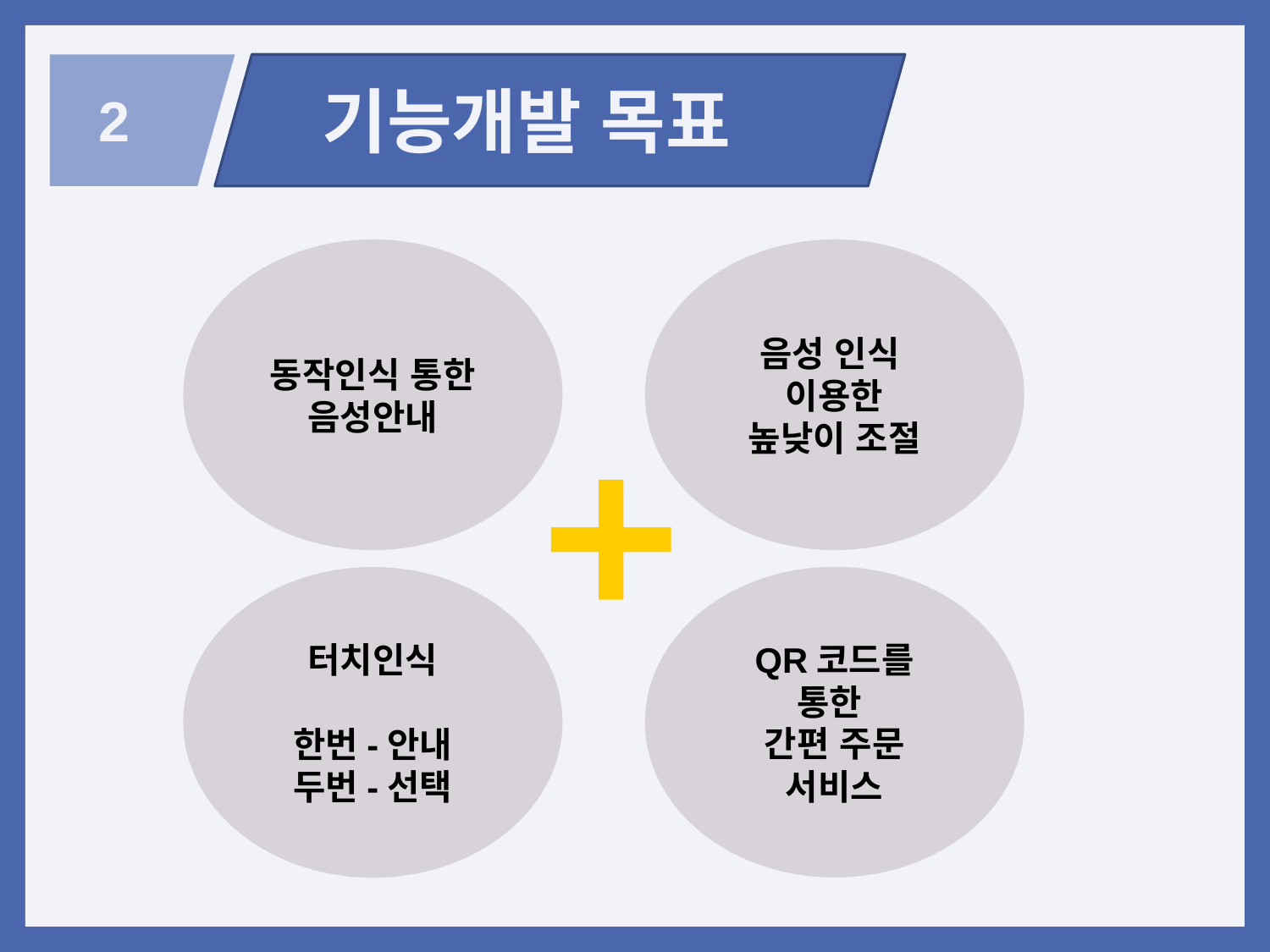

기능개발 목표
  2
동작인식 통한
음성안내
음성 인식
이용한
높낮이 조절

QR코드를
통한
간편 주문 서비스
터치인식

한번-안내
두번-선택